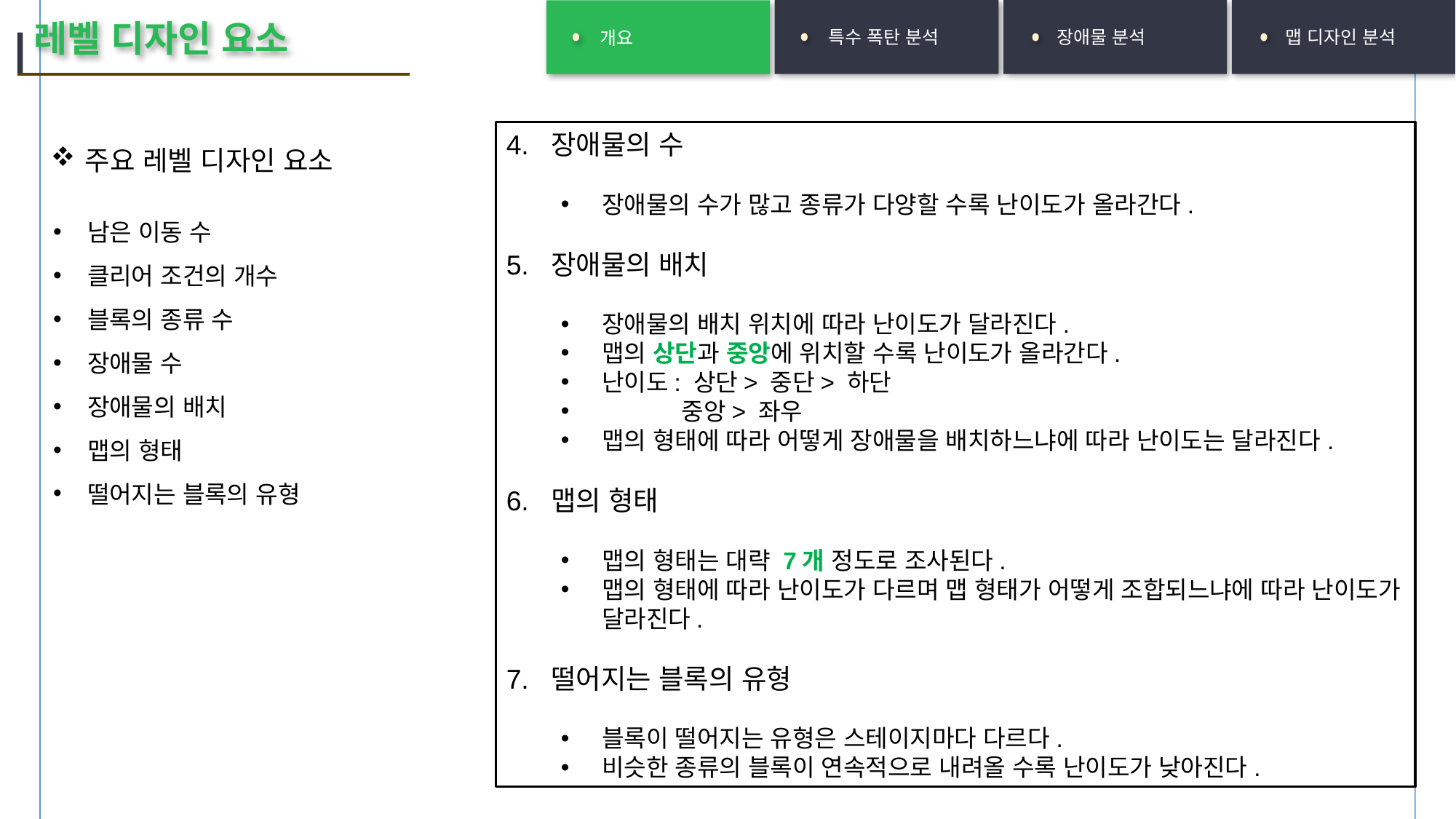

특수 폭탄 분석
장애물 분석
맵 디자인 분석
개요

레벨 디자인 요소

주요 레벨 디자인 요소
4.  장애물의 수

장애물의 수가 많고 종류가 다양할 수록 난이도가 올라간다.

5.  장애물의 배치

장애물의 배치 위치에 따라 난이도가 달라진다.
맵의 상단과 중앙에 위치할 수록 난이도가 올라간다.
난이도: 상단> 중단> 하단
           중앙> 좌우
맵의 형태에 따라 어떻게 장애물을 배치하느냐에 따라 난이도는 달라진다.

6.  맵의 형태

맵의 형태는 대략 7개 정도로 조사된다.
맵의 형태에 따라 난이도가 다르며 맵 형태가 어떻게 조합되느냐에 따라 난이도가 달라진다.

7.  떨어지는 블록의 유형

블록이 떨어지는 유형은 스테이지마다 다르다.
비슷한 종류의 블록이 연속적으로 내려올 수록 난이도가 낮아진다.
남은 이동 수
클리어 조건의 개수
블록의 종류 수
장애물 수
장애물의 배치
맵의 형태
떨어지는 블록의 유형